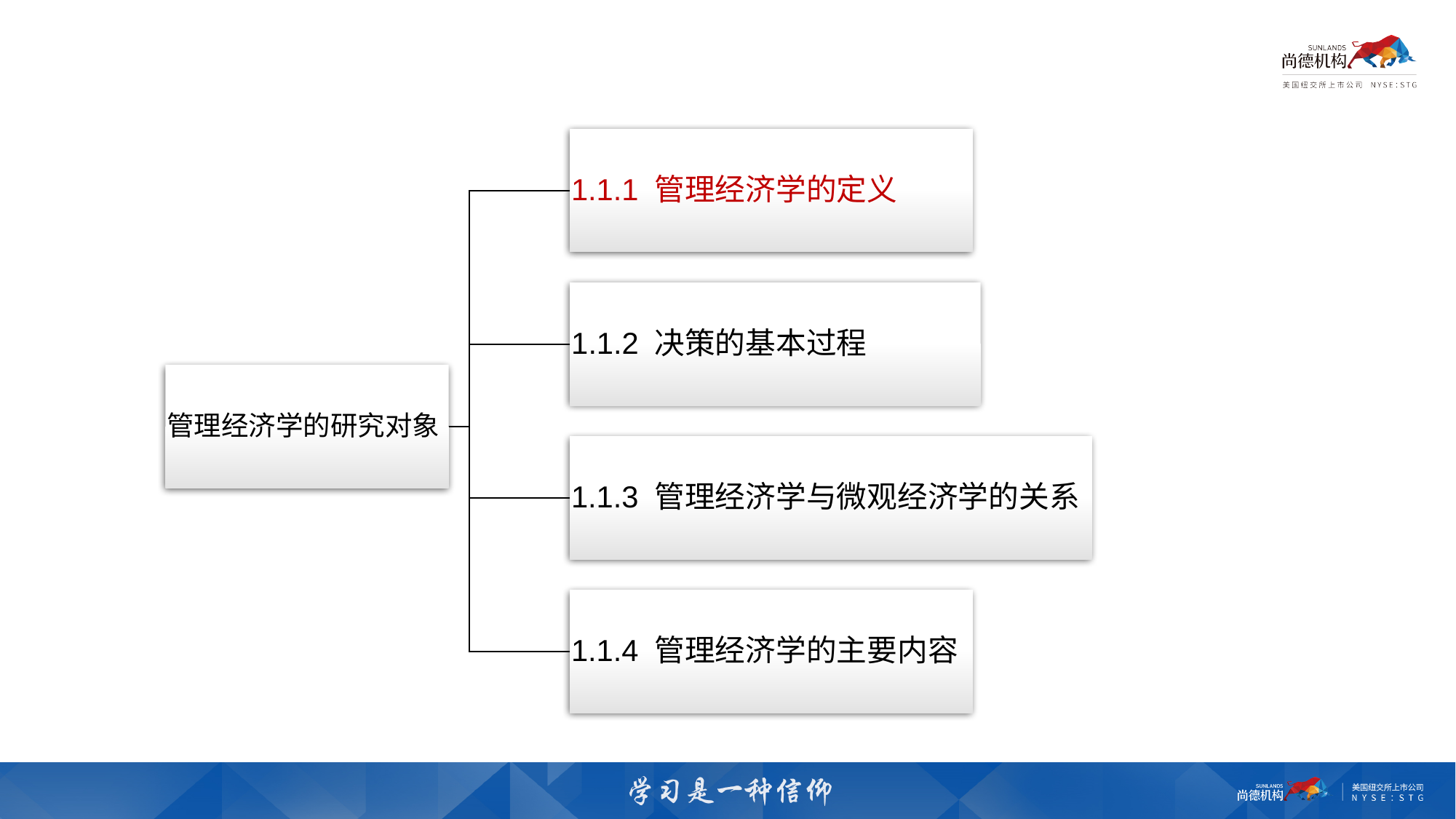

管理经济学的研究对象
1.1.1 管理经济学的定义
1.1.2 决策的基本过程
1.1.3 管理经济学与微观经济学的关系
1.1.4 管理经济学的主要内容